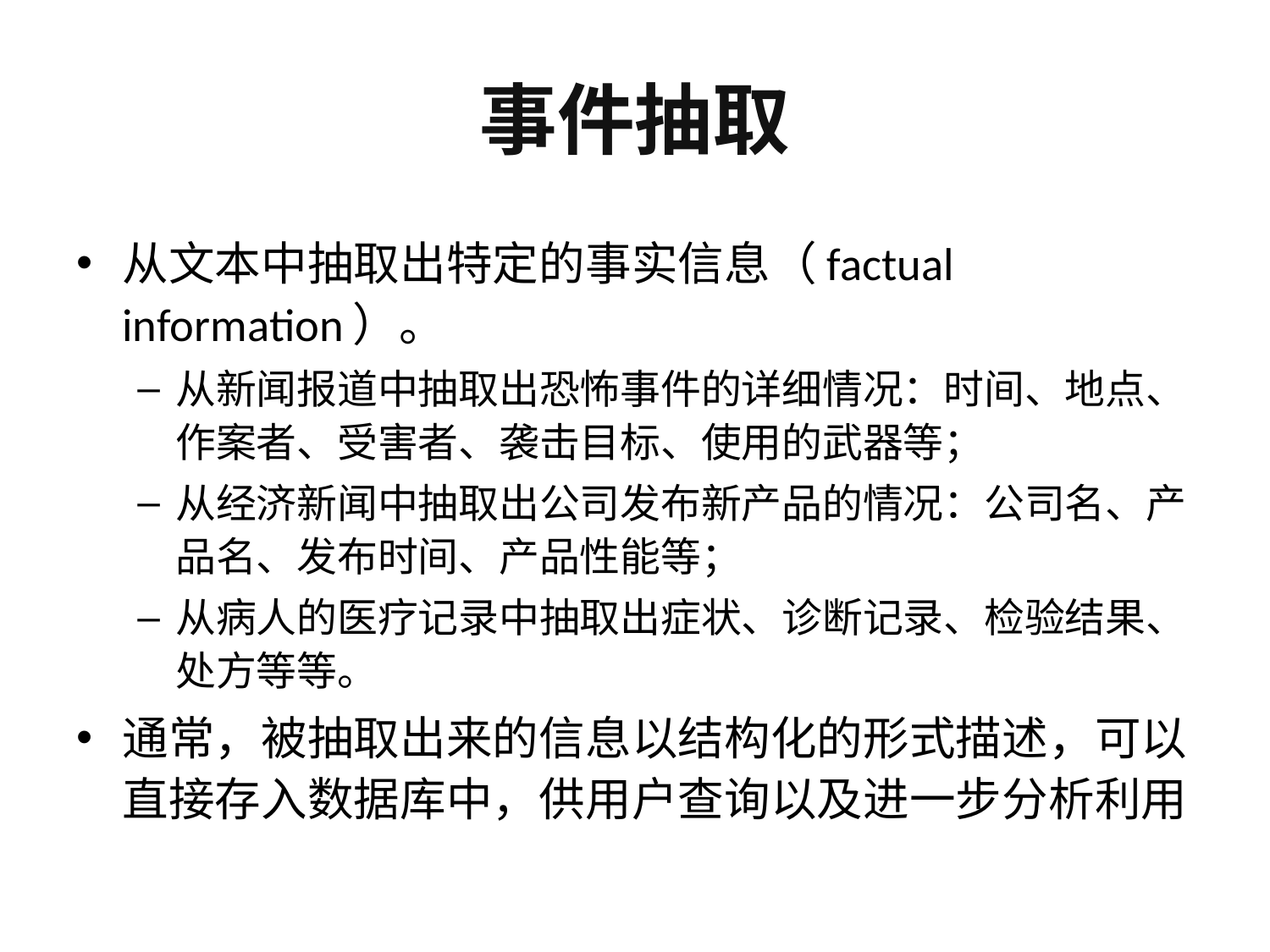

# 事件抽取
从文本中抽取出特定的事实信息（factual information）。
从新闻报道中抽取出恐怖事件的详细情况：时间、地点、作案者、受害者、袭击目标、使用的武器等；
从经济新闻中抽取出公司发布新产品的情况：公司名、产品名、发布时间、产品性能等；
从病人的医疗记录中抽取出症状、诊断记录、检验结果、处方等等。
通常，被抽取出来的信息以结构化的形式描述，可以直接存入数据库中，供用户查询以及进一步分析利用